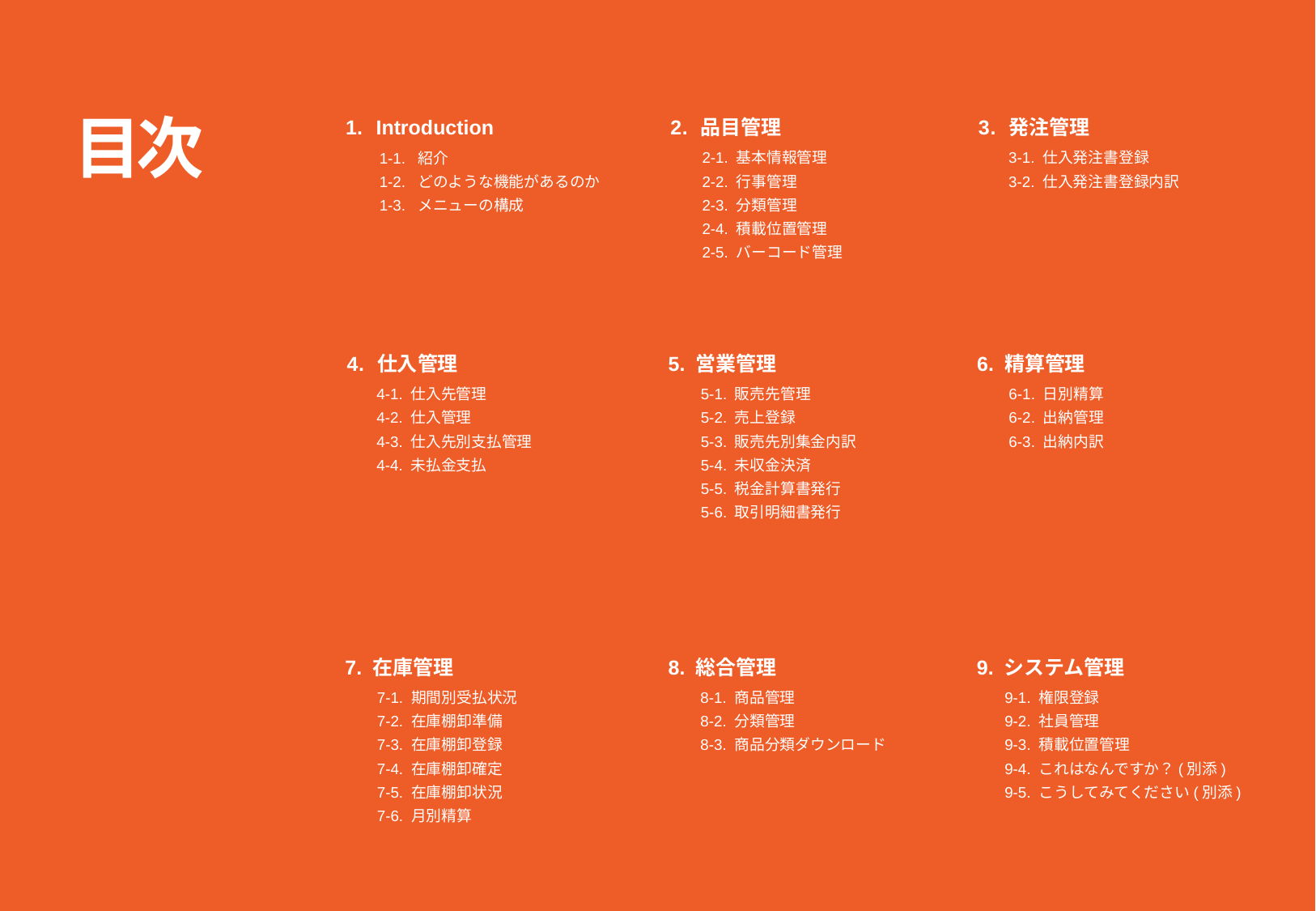

# 目次
Introduction
品目管理
発注管理
2-1. 基本情報管理
2-2. 行事管理
2-3. 分類管理
2-4. 積載位置管理
2-5. バーコード管理
1-1.  紹介
1-2.  どのような機能があるのか
1-3.  メニューの構成
3-1. 仕入発注書登録
3-2. 仕入発注書登録内訳
5. 営業管理
仕入管理
6. 精算管理
5-1. 販売先管理
5-2. 売上登録
5-3. 販売先別集金内訳
5-4. 未収金決済
5-5. 税金計算書発行
5-6. 取引明細書発行
4-1. 仕入先管理
4-2. 仕入管理
4-3. 仕入先別支払管理
4-4. 未払金支払
6-1. 日別精算
6-2. 出納管理
6-3. 出納内訳
7. 在庫管理
8. 総合管理
9. システム管理
7-1. 期間別受払状況
7-2. 在庫棚卸準備
7-3. 在庫棚卸登録
7-4. 在庫棚卸確定
7-5. 在庫棚卸状況
7-6. 月別精算
8-1. 商品管理
8-2. 分類管理
8-3. 商品分類ダウンロード
9-1. 権限登録
9-2. 社員管理
9-3. 積載位置管理
9-4. これはなんですか？(別添)
9-5. こうしてみてください(別添)